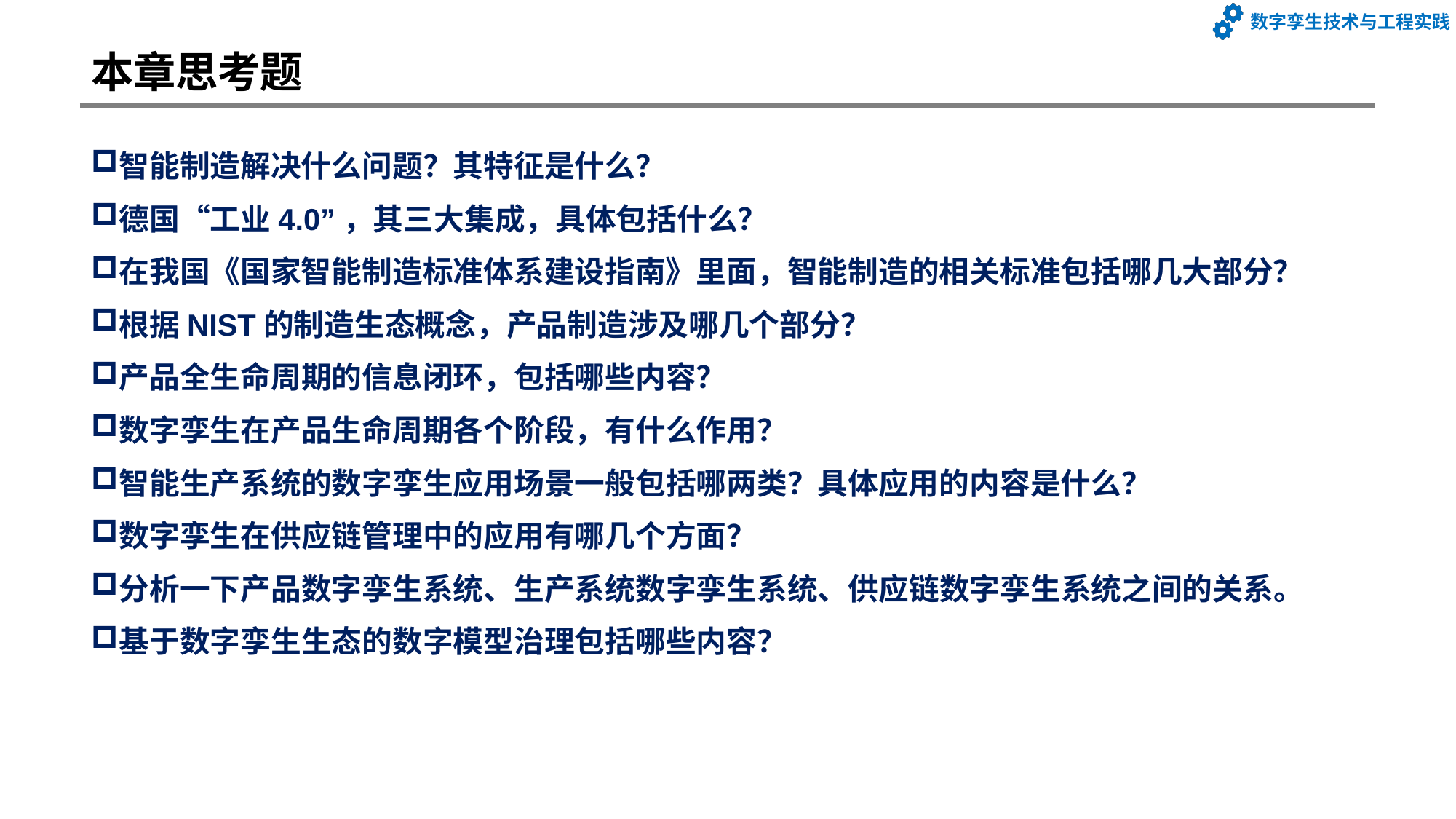

# 本章思考题
智能制造解决什么问题？其特征是什么？
德国“工业4.0”，其三大集成，具体包括什么？
在我国《国家智能制造标准体系建设指南》里面，智能制造的相关标准包括哪几大部分？
根据NIST的制造生态概念，产品制造涉及哪几个部分？
产品全生命周期的信息闭环，包括哪些内容？
数字孪生在产品生命周期各个阶段，有什么作用？
智能生产系统的数字孪生应用场景一般包括哪两类？具体应用的内容是什么？
数字孪生在供应链管理中的应用有哪几个方面？
分析一下产品数字孪生系统、生产系统数字孪生系统、供应链数字孪生系统之间的关系。
基于数字孪生生态的数字模型治理包括哪些内容？
47